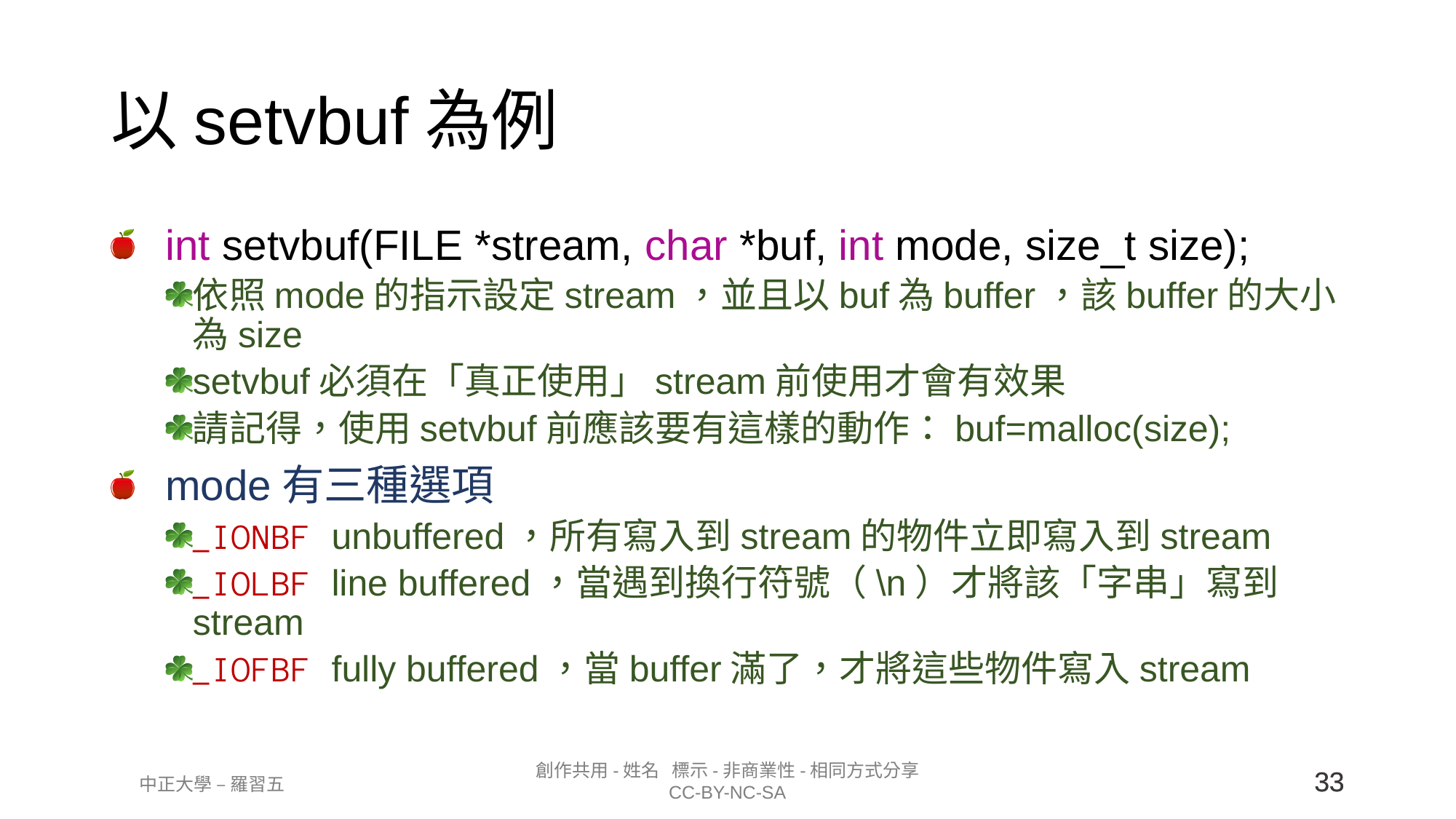

# 以setvbuf為例
int setvbuf(FILE *stream, char *buf, int mode, size_t size);
依照mode的指示設定stream，並且以buf為buffer，該buffer的大小為size
setvbuf必須在「真正使用」stream前使用才會有效果
請記得，使用setvbuf前應該要有這樣的動作：buf=malloc(size);
mode有三種選項
_IONBF unbuffered，所有寫入到stream的物件立即寫入到stream
_IOLBF line buffered，當遇到換行符號（\n）才將該「字串」寫到stream
_IOFBF fully buffered，當buffer滿了，才將這些物件寫入stream